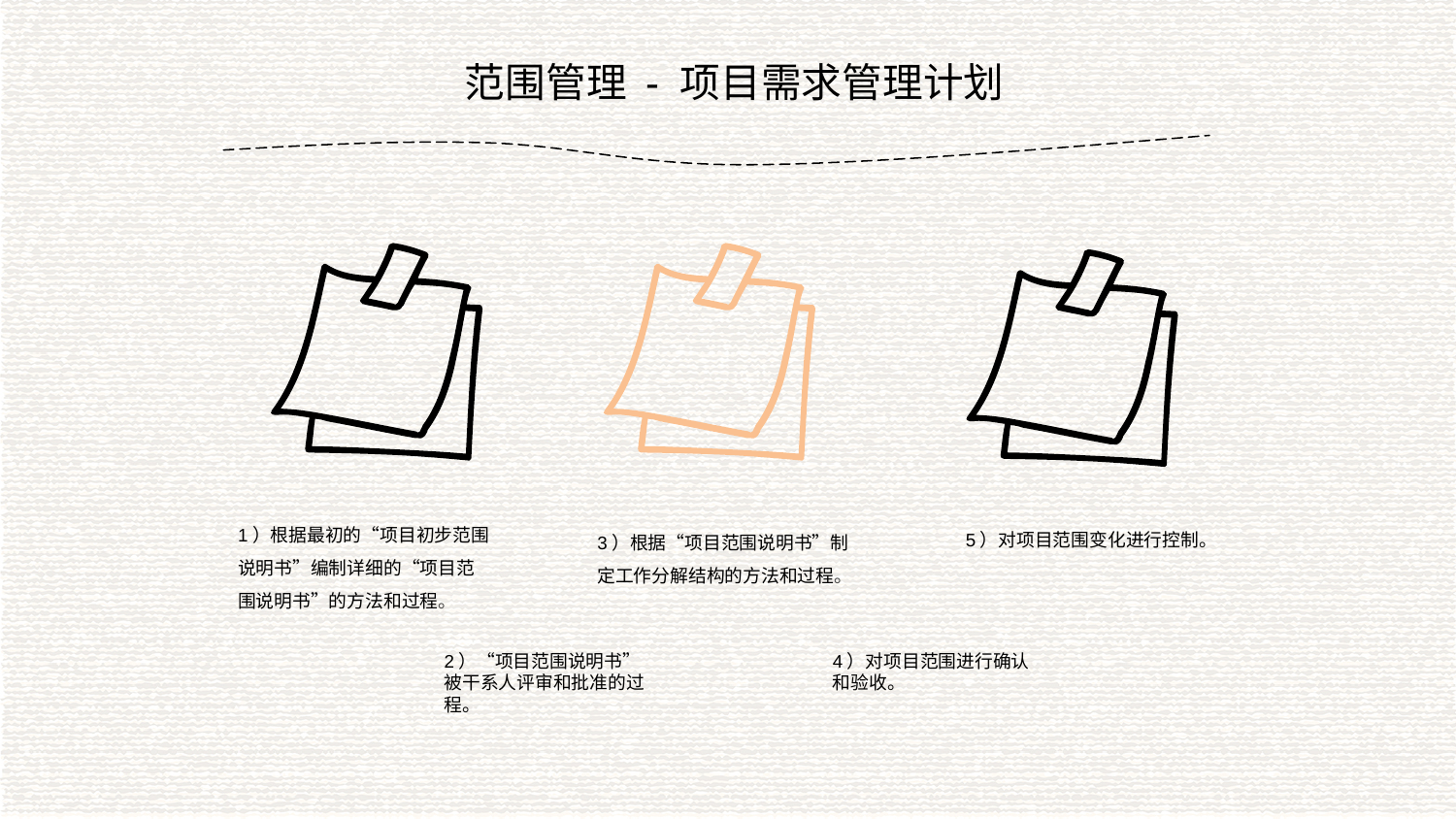

范围管理 - 项目需求管理计划

1）根据最初的“项目初步范围说明书”编制详细的“项目范围说明书”的方法和过程。
5）对项目范围变化进行控制。
3）根据“项目范围说明书”制定工作分解结构的方法和过程。
2）“项目范围说明书”被干系人评审和批准的过程。
4）对项目范围进行确认和验收。